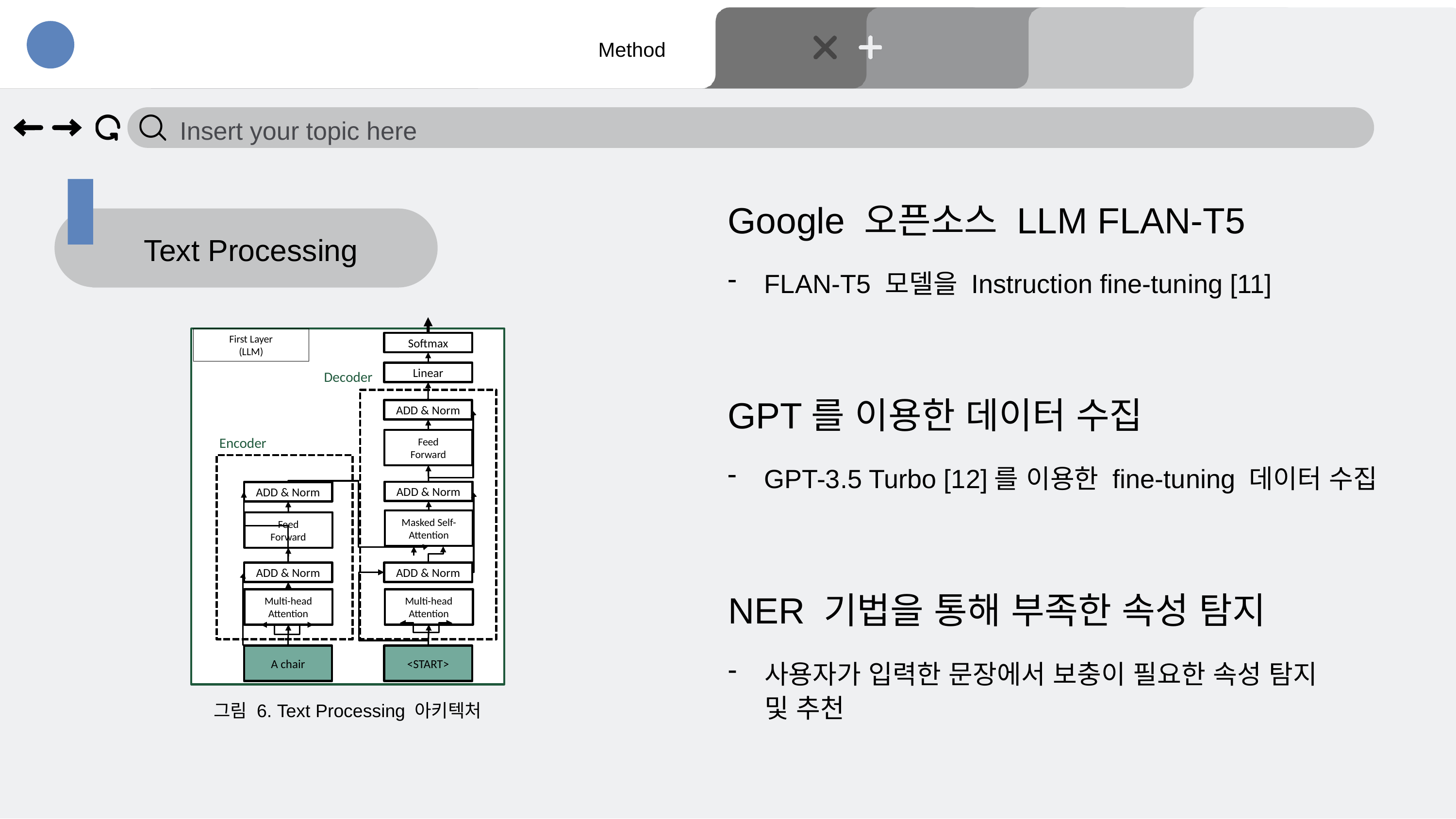

Title Page
Introduction
Purpose
Method

Insert your topic here

Text Processing
Google 오픈소스 LLM FLAN-T5
FLAN-T5 모델을 Instruction fine-tuning [11]

First Layer
(LLM)
Softmax
Linear
Decoder

ADD & Norm
Feed
Forward
Encoder

ADD & Norm
ADD & Norm
Masked Self-Attention
Feed
Forward
ADD & Norm
ADD & Norm
Multi-head
Attention
Multi-head
Attention
<START>
A chair
GPT를 이용한 데이터 수집
GPT-3.5 Turbo [12]를 이용한 fine-tuning 데이터 수집

NER 기법을 통해 부족한 속성 탐지
사용자가 입력한 문장에서 보충이 필요한 속성 탐지 및 추천
그림 6. Text Processing 아키텍처
9